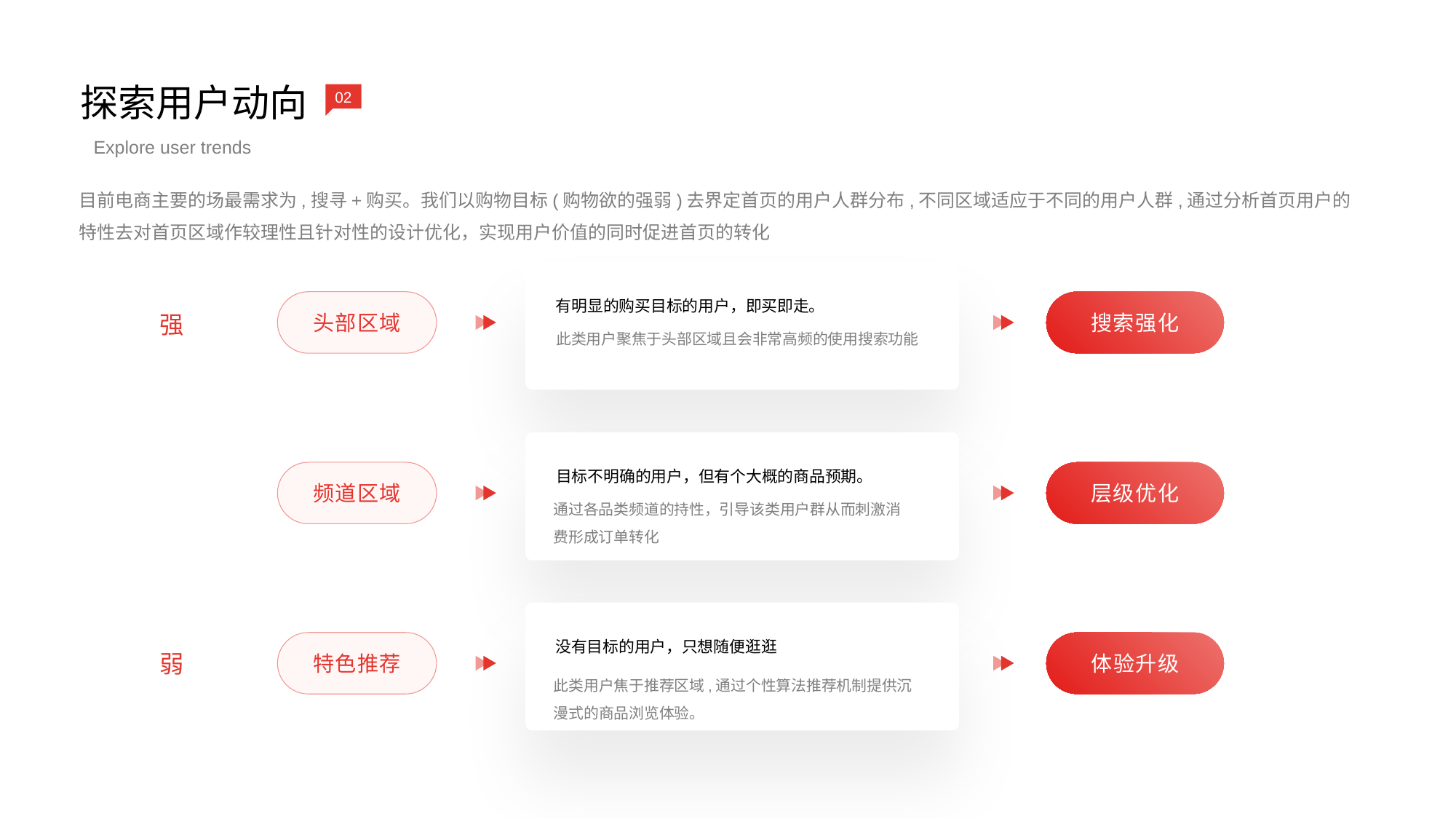

探索用户动向
02

Explore user trends
目前电商主要的场最需求为,搜寻+购买。我们以购物目标(购物欲的强弱)去界定首页的用户人群分布,不同区域适应于不同的用户人群,通过分析首页用户的特性去对首页区域作较理性且针对性的设计优化，实现用户价值的同时促进首页的转化

有明显的购买目标的用户，即买即走。

强
头部区域
搜索强化

此类用户聚焦于头部区域且会非常高频的使用搜索功能

目标不明确的用户，但有个大概的商品预期。

频道区域
层级优化

通过各品类频道的持性，引导该类用户群从而刺激消费形成订单转化

没有目标的用户，只想随便逛逛

弱
特色推荐
体验升级

此类用户焦于推荐区域,通过个性算法推荐机制提供沉漫式的商品浏览体验。